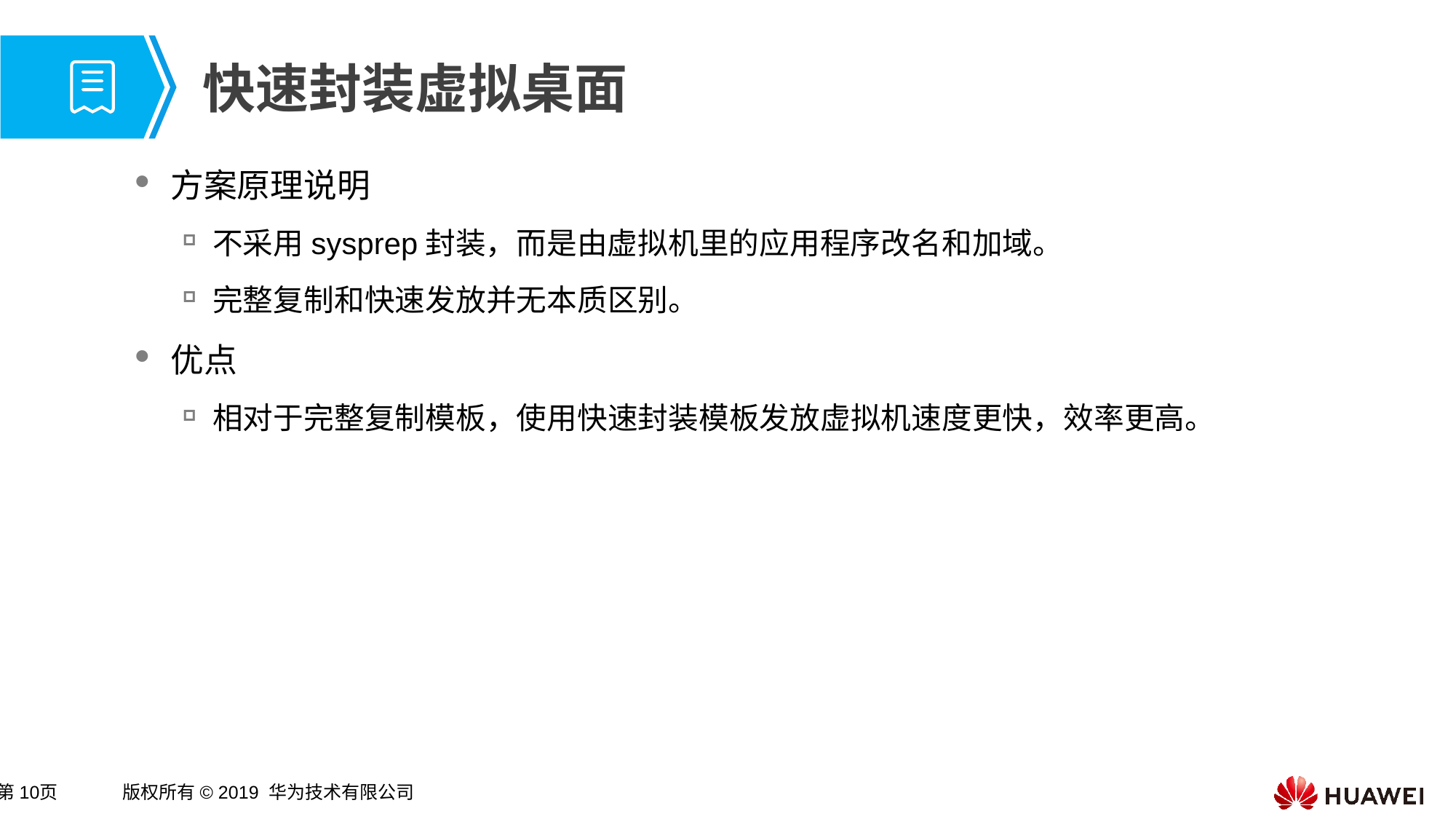

# 快速封装虚拟桌面
方案原理说明
不采用sysprep封装，而是由虚拟机里的应用程序改名和加域。
完整复制和快速发放并无本质区别。
优点
相对于完整复制模板，使用快速封装模板发放虚拟机速度更快，效率更高。